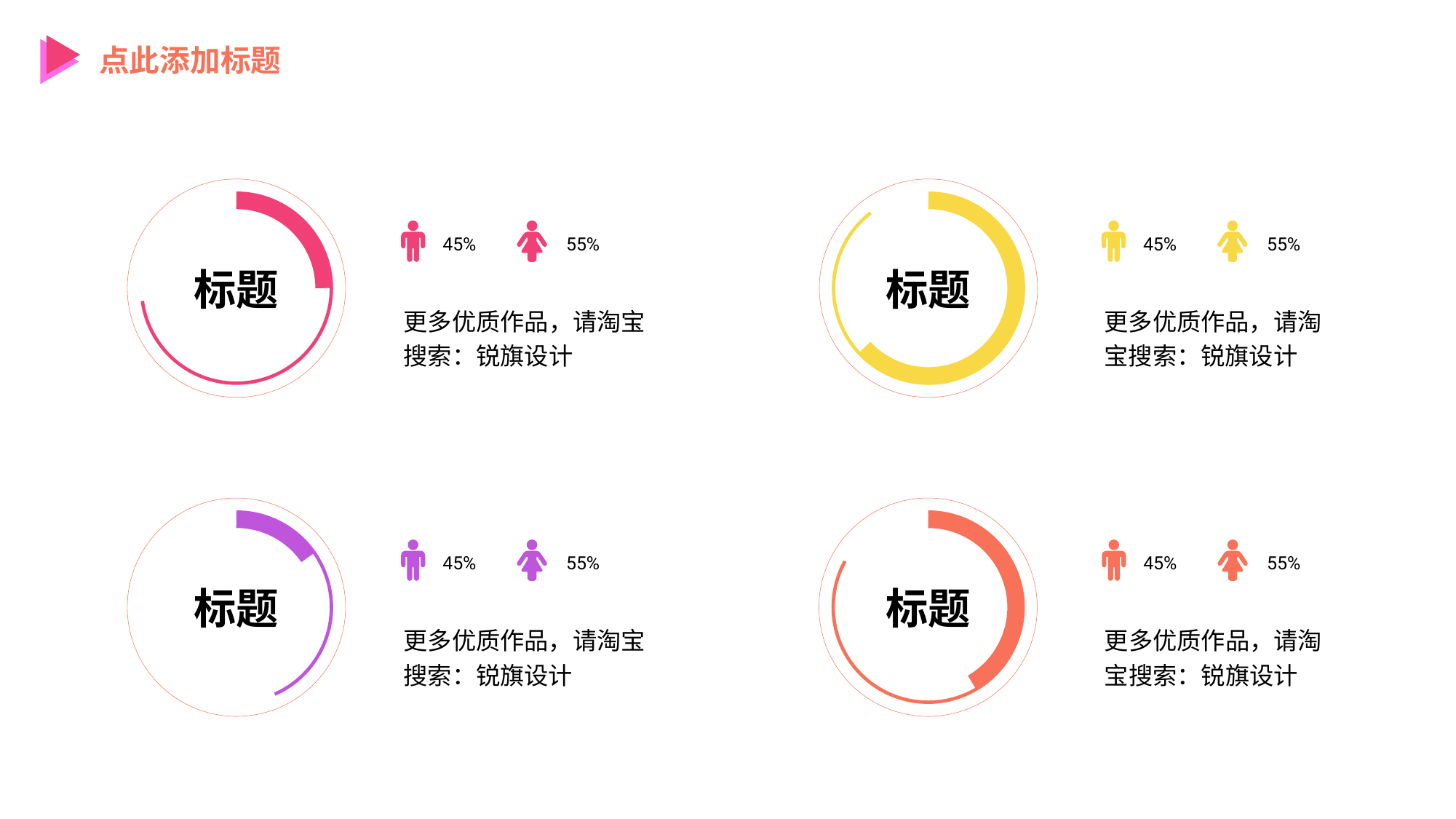

点此添加标题
标题
标题

45%
55%
45%
55%
更多优质作品，请淘宝搜索：锐旗设计
更多优质作品，请淘宝搜索：锐旗设计
标题
标题

45%
55%
45%
55%
更多优质作品，请淘宝搜索：锐旗设计
更多优质作品，请淘宝搜索：锐旗设计